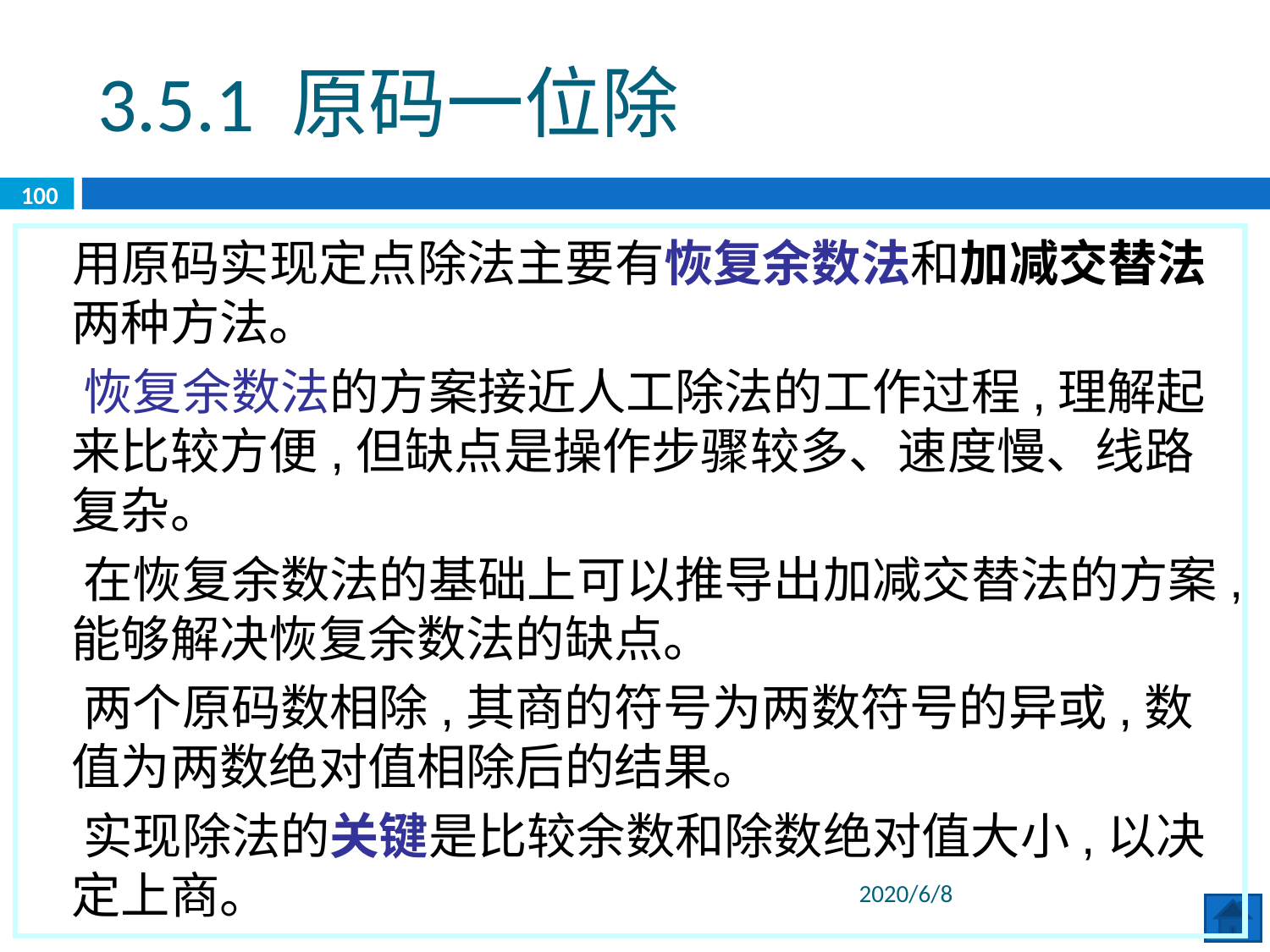

3.5.1 原码一位除
100
   用原码实现定点除法主要有恢复余数法和加减交替法两种方法。
    恢复余数法的方案接近人工除法的工作过程,理解起来比较方便,但缺点是操作步骤较多、速度慢、线路复杂。
    在恢复余数法的基础上可以推导出加减交替法的方案,能够解决恢复余数法的缺点。
    两个原码数相除,其商的符号为两数符号的异或,数值为两数绝对值相除后的结果。
    实现除法的关键是比较余数和除数绝对值大小,以决定上商。

2020/6/8